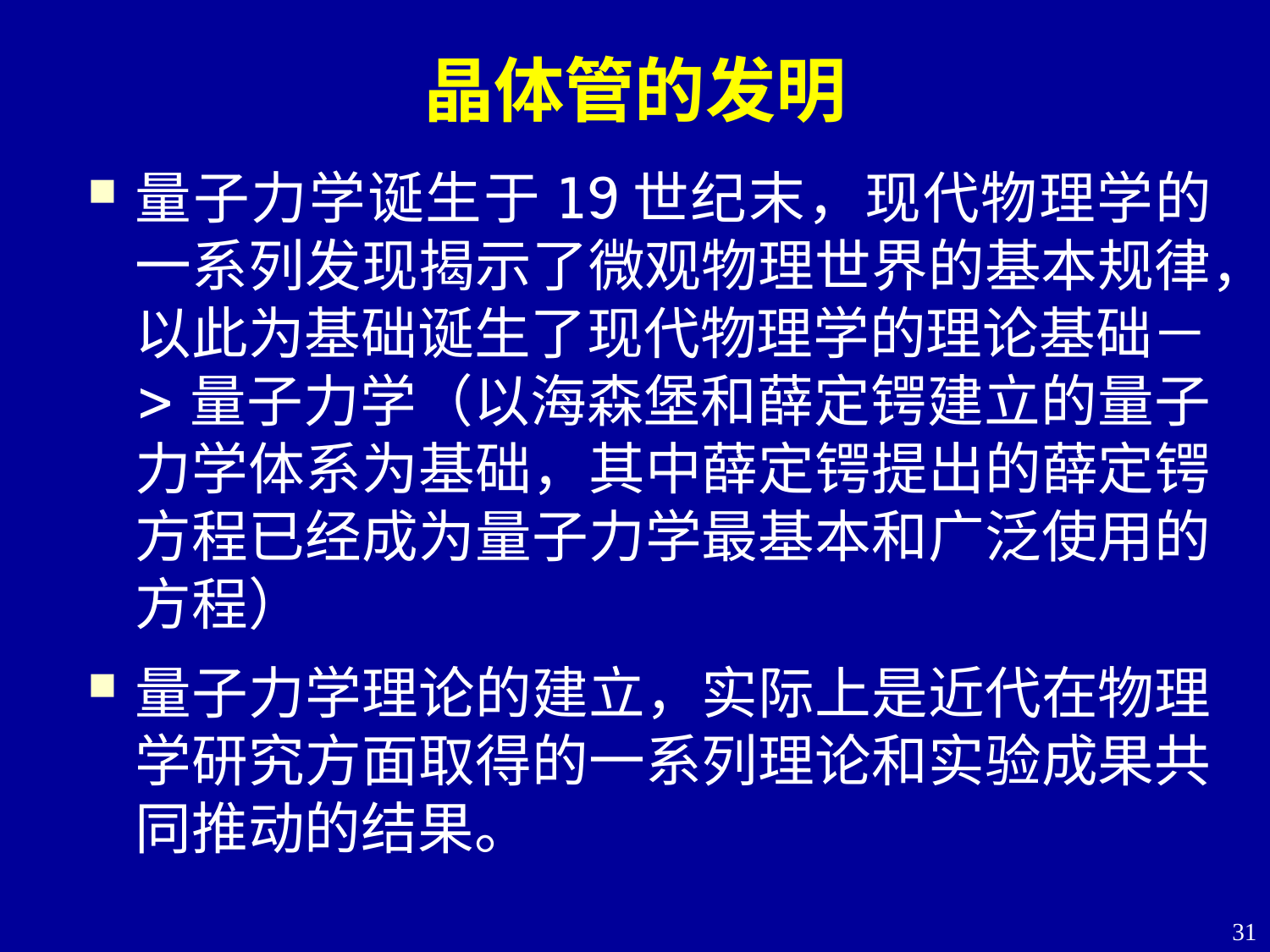

晶体管的发明
量子力学诞生于19世纪末，现代物理学的一系列发现揭示了微观物理世界的基本规律，以此为基础诞生了现代物理学的理论基础－>量子力学（以海森堡和薛定锷建立的量子力学体系为基础，其中薛定锷提出的薛定锷方程已经成为量子力学最基本和广泛使用的方程）
量子力学理论的建立，实际上是近代在物理学研究方面取得的一系列理论和实验成果共同推动的结果。
31